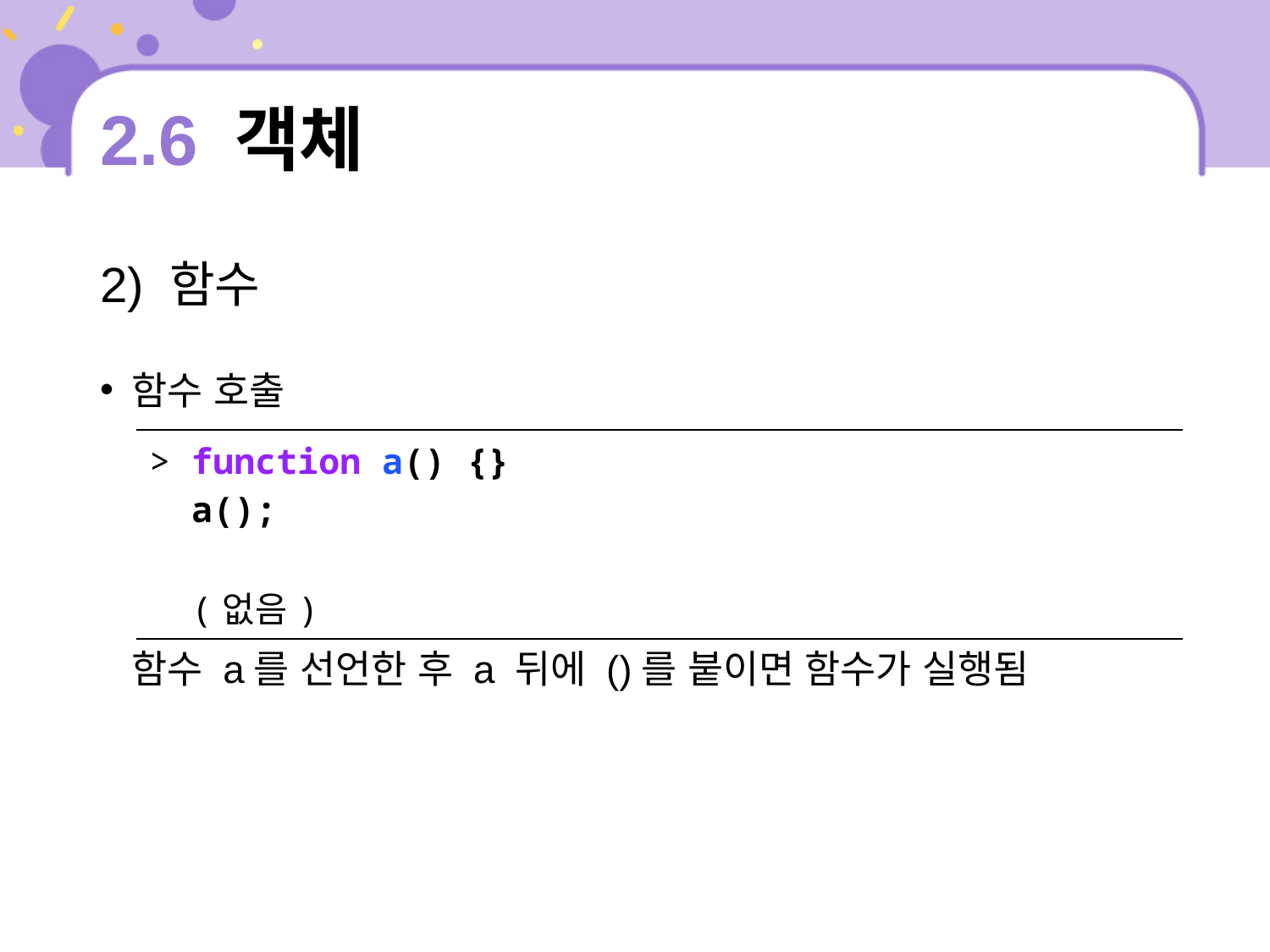

# 2.6 객체
2) 함수
함수 호출
함수 a를 선언한 후 a 뒤에 ()를 붙이면 함수가 실행됨
| > function a() {} a(); (없음) |
| --- |